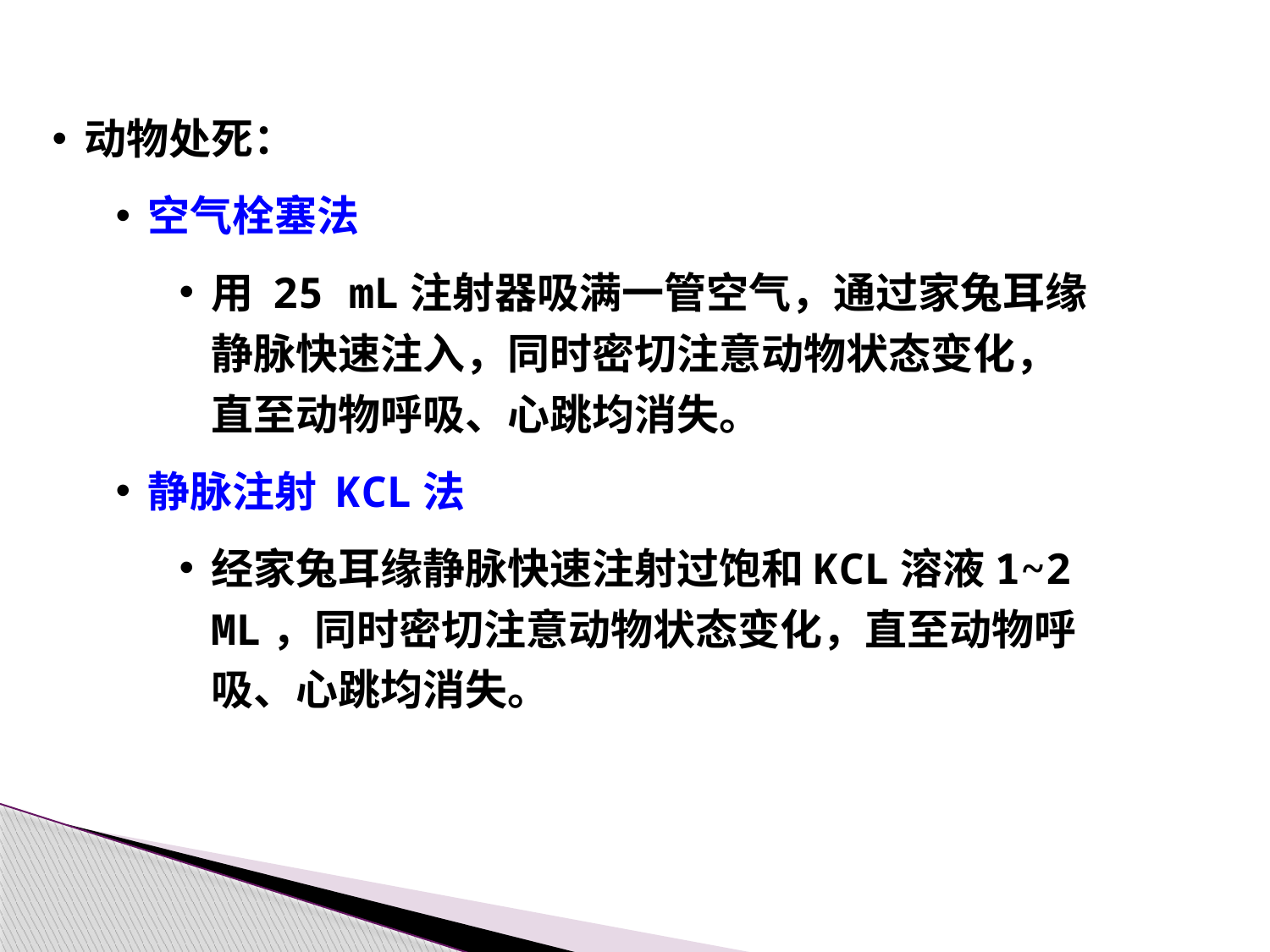

动物处死：
空气栓塞法
用 25 mL注射器吸满一管空气，通过家兔耳缘静脉快速注入，同时密切注意动物状态变化，直至动物呼吸、心跳均消失。
静脉注射 KCl法
经家兔耳缘静脉快速注射过饱和KCl溶液1~2 mL，同时密切注意动物状态变化，直至动物呼吸、心跳均消失。